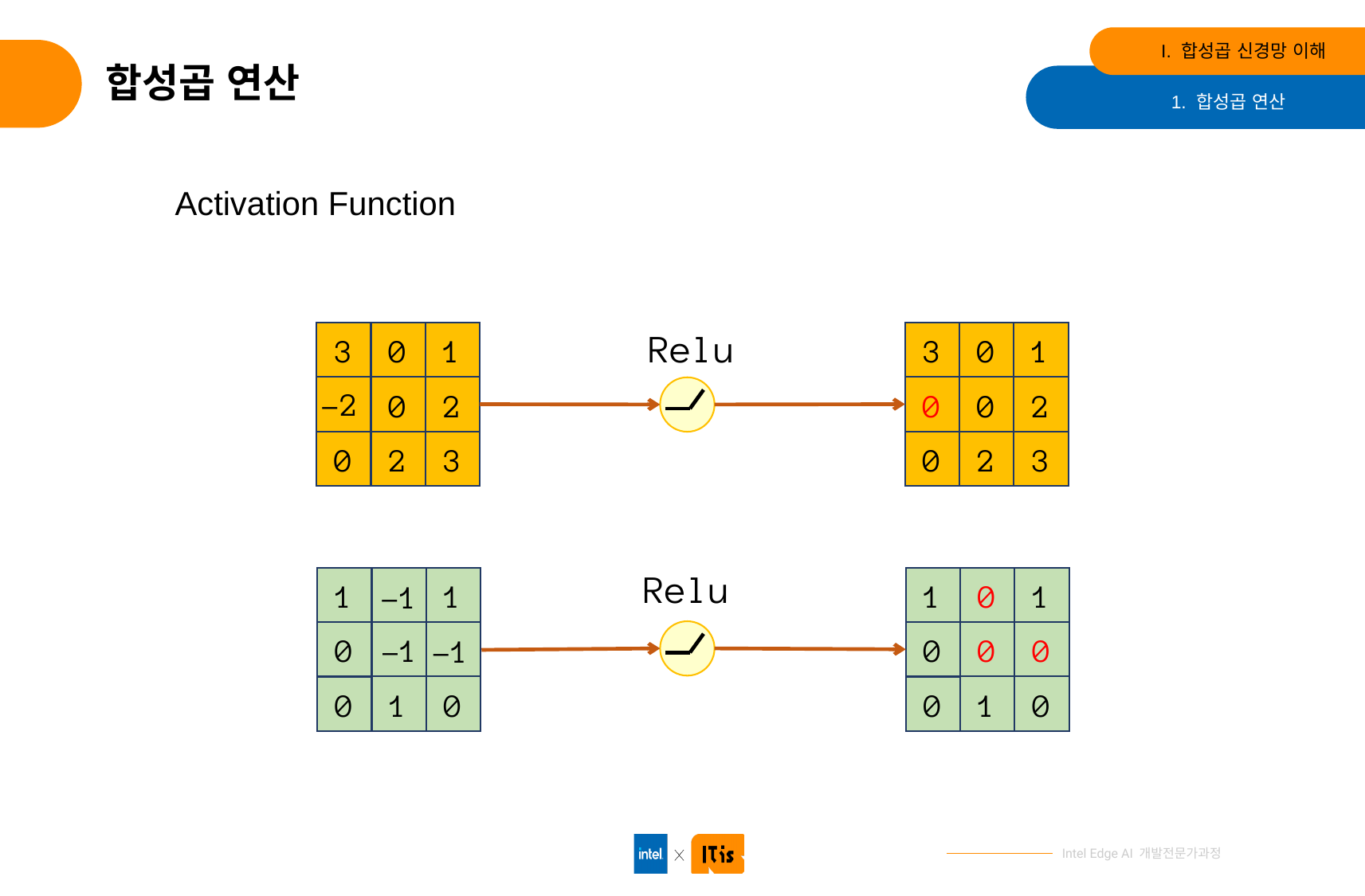

I. 합성곱 신경망 이해
# 합성곱 연산
1. 합성곱 연산
Activation Function
Relu
1
1
0
0
3
3
-2
2
2
0
0

0

3
3
2
2
0
0
Relu
1

1

0
0
1
0
1
0
1
-1

0
0
0
-1
-1
0
1
0